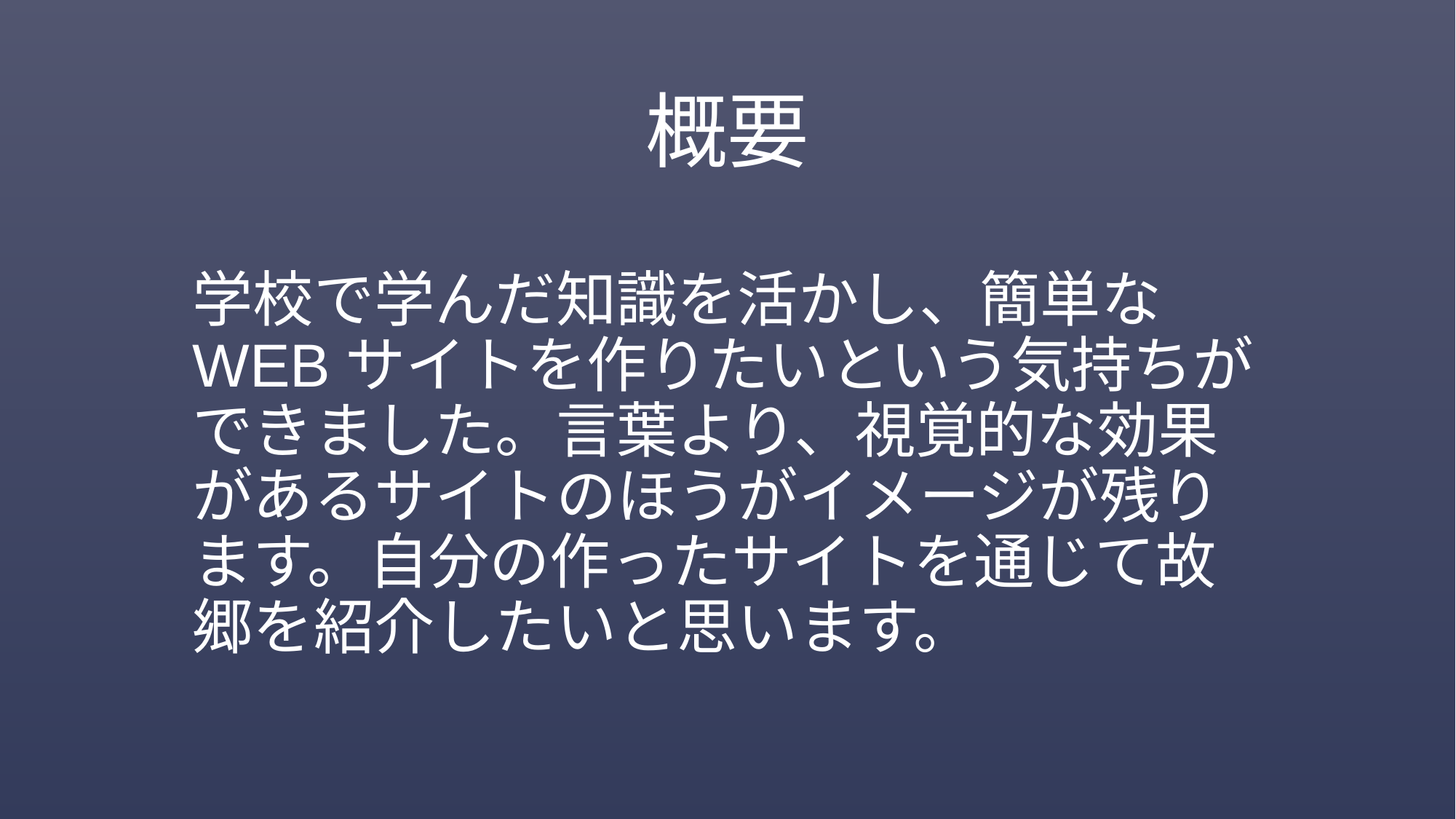

# 概要
学校で学んだ知識を活かし、簡単なWEBサイトを作りたいという気持ちができました。言葉より、視覚的な効果があるサイトのほうがイメージが残ります。自分の作ったサイトを通じて故郷を紹介したいと思います。